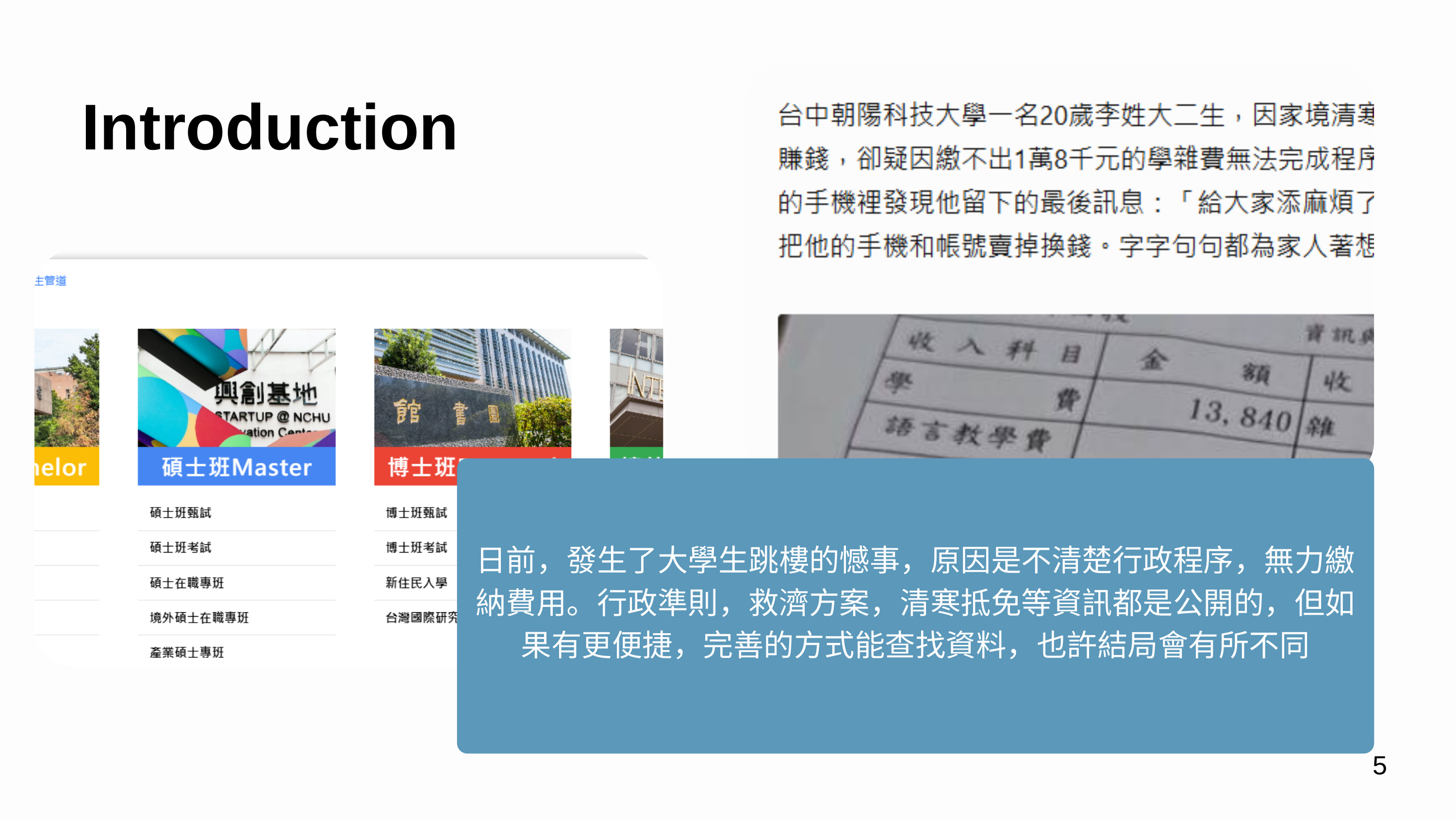

Introduction

日前，發生了大學生跳樓的憾事，原因是不清楚行政程序，無力繳納費用。行政準則，救濟方案，清寒抵免等資訊都是公開的，但如果有更便捷，完善的方式能查找資料，也許結局會有所不同
5